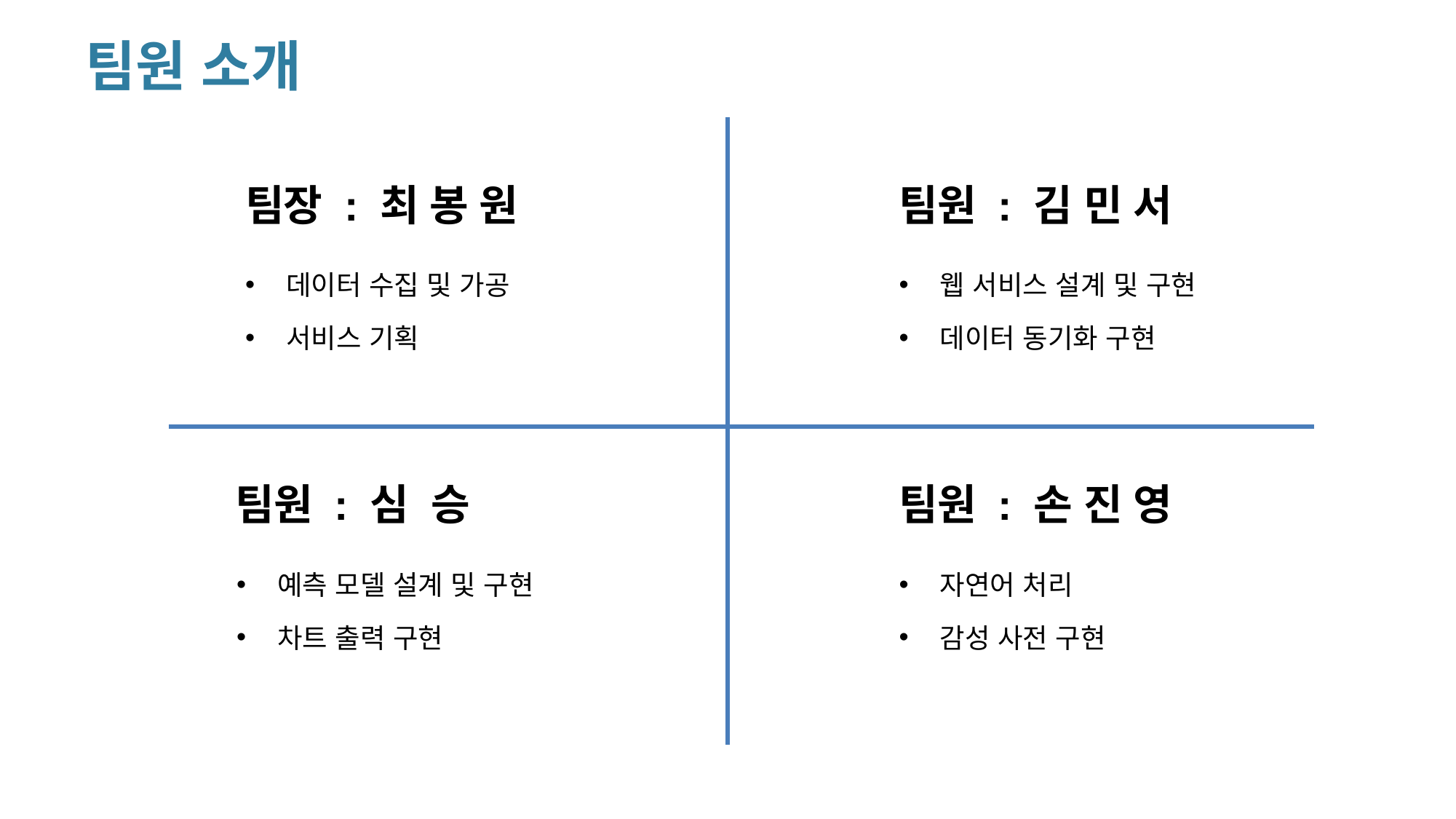

# 팀원 소개
팀장 : 최 봉 원
팀원 : 김 민 서
데이터 수집 및 가공
서비스 기획
웹 서비스 설계 및 구현
데이터 동기화 구현
팀원 : 심  승
팀원 : 손 진 영
예측 모델 설계 및 구현
차트 출력 구현
자연어 처리
감성 사전 구현